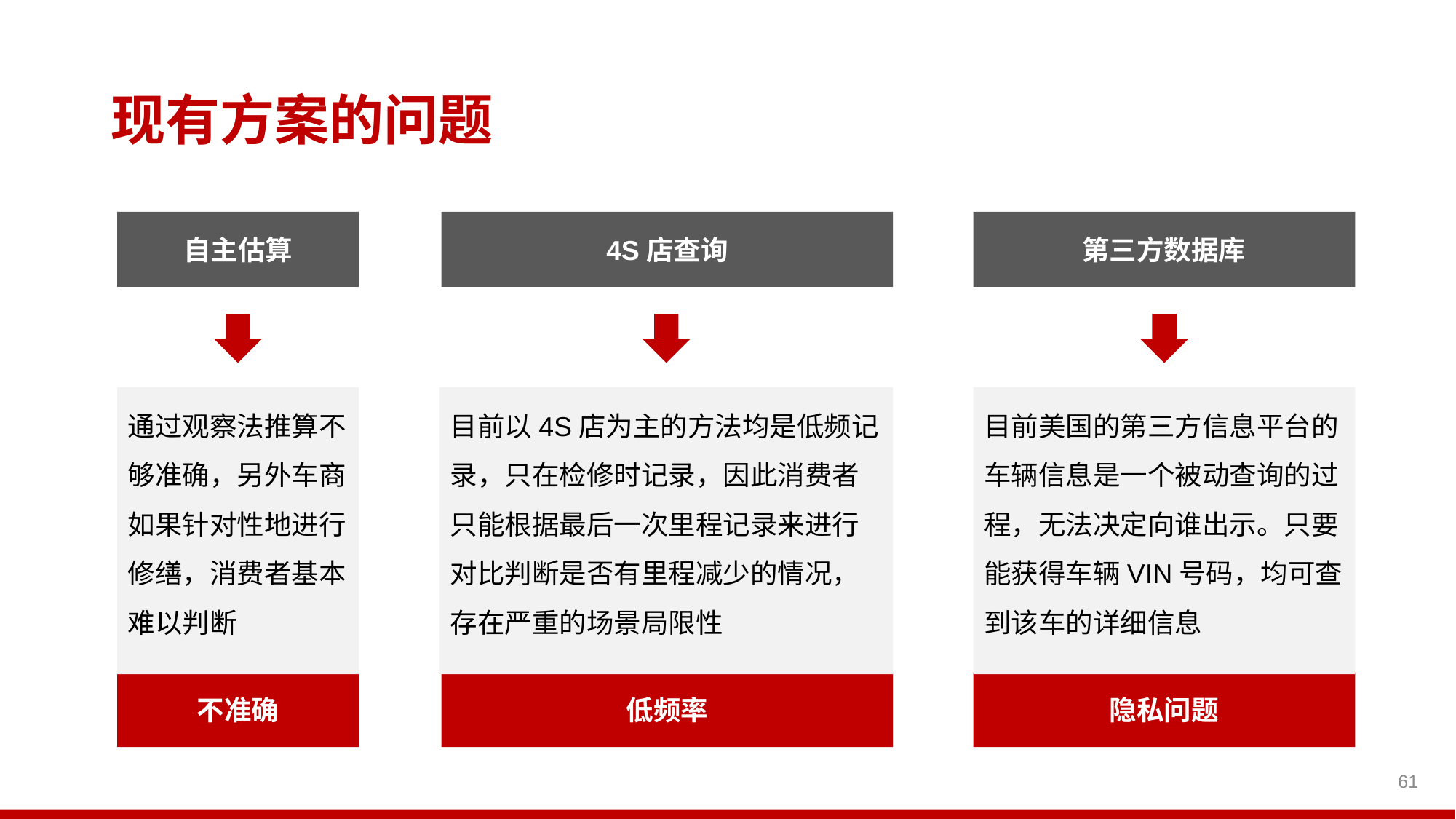

现有方案的问题
4S店查询
自主估算
第三方数据库

目前以4S店为主的方法均是低频记录，只在检修时记录，因此消费者只能根据最后一次里程记录来进行对比判断是否有里程减少的情况，存在严重的场景局限性
通过观察法推算不够准确，另外车商如果针对性地进行修缮，消费者基本难以判断
目前美国的第三方信息平台的车辆信息是一个被动查询的过程，无法决定向谁出示。只要能获得车辆VIN号码，均可查到该车的详细信息
低频率
不准确
隐私问题
61